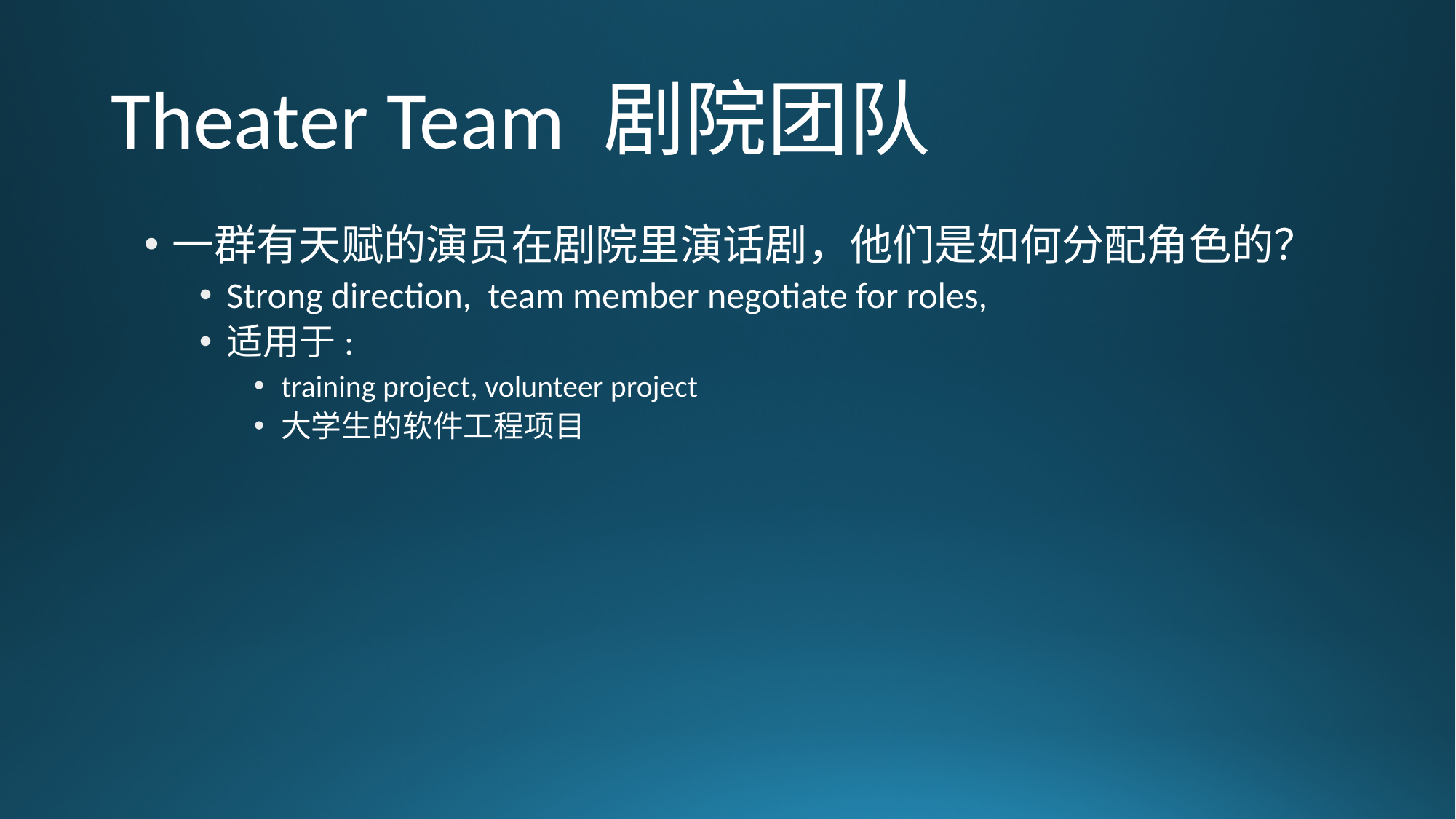

# Theater Team 剧院团队
一群有天赋的演员在剧院里演话剧，他们是如何分配角色的？
Strong direction,  team member negotiate for roles,
适用于:
training project, volunteer project
大学生的软件工程项目